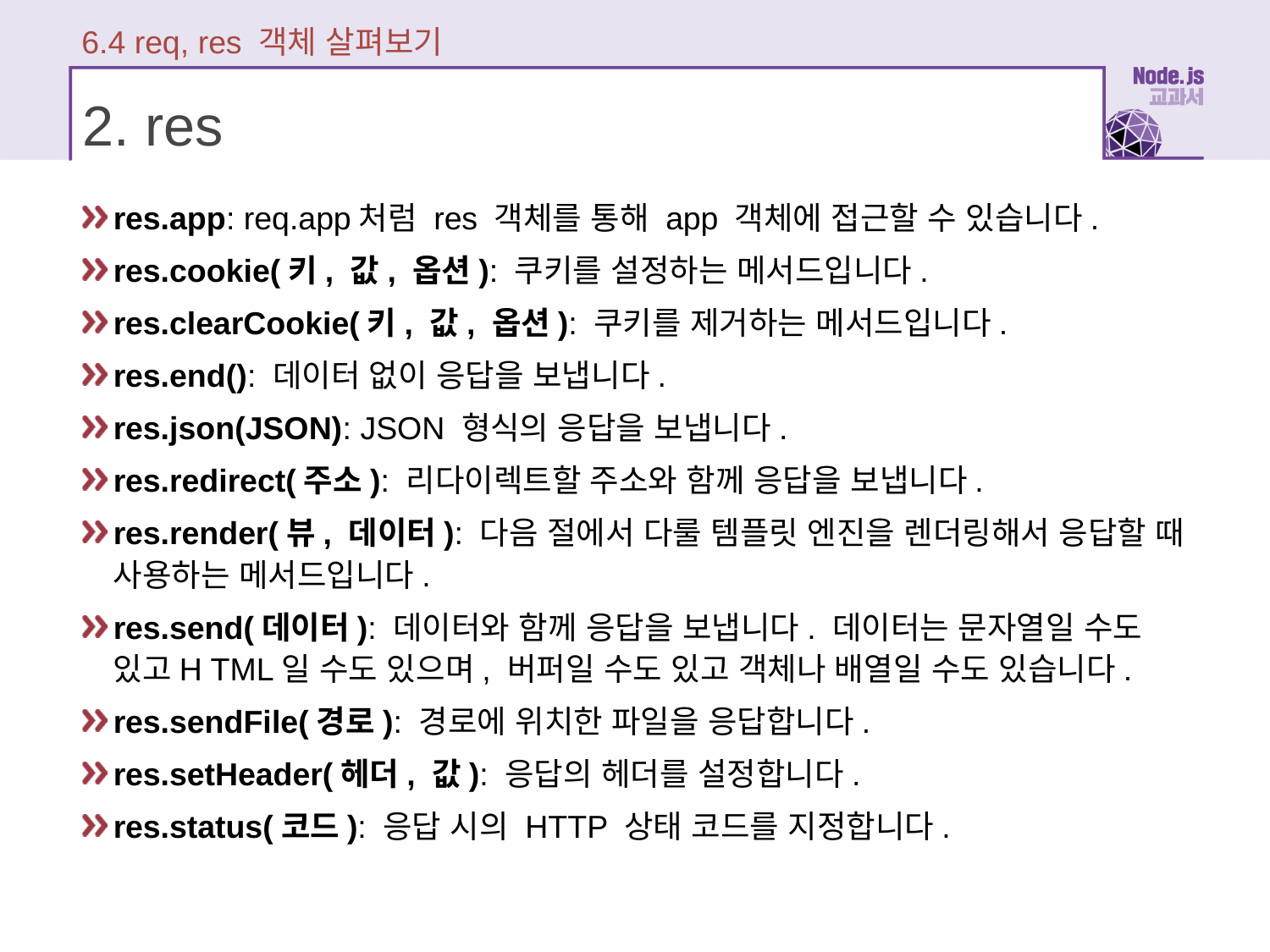

6.4 req, res 객체 살펴보기
# 2. res
res.app: req.app처럼 res 객체를 통해 app 객체에 접근할 수 있습니다.
res.cookie(키, 값, 옵션): 쿠키를 설정하는 메서드입니다.
res.clearCookie(키, 값, 옵션): 쿠키를 제거하는 메서드입니다.
res.end(): 데이터 없이 응답을 보냅니다.
res.json(JSON): JSON 형식의 응답을 보냅니다.
res.redirect(주소): 리다이렉트할 주소와 함께 응답을 보냅니다.
res.render(뷰, 데이터): 다음 절에서 다룰 템플릿 엔진을 렌더링해서 응답할 때 사용하는 메서드입니다.
res.send(데이터): 데이터와 함께 응답을 보냅니다. 데이터는 문자열일 수도 있고H TML일 수도 있으며, 버퍼일 수도 있고 객체나 배열일 수도 있습니다.
res.sendFile(경로): 경로에 위치한 파일을 응답합니다.
res.setHeader(헤더, 값): 응답의 헤더를 설정합니다.
res.status(코드): 응답 시의 HTTP 상태 코드를 지정합니다.